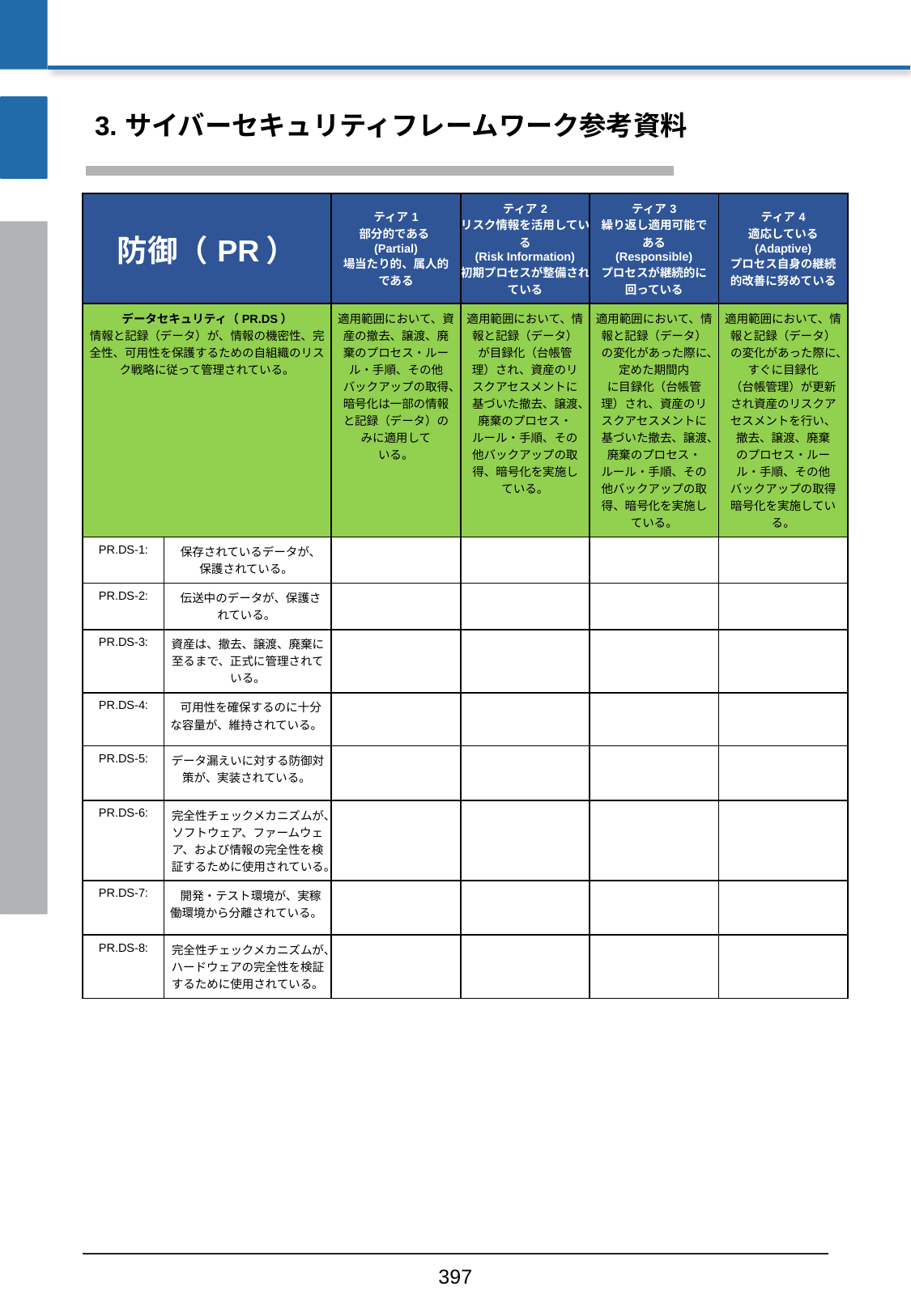

3. サイバーセキュリティフレームワーク参考資料
| 防御（PR） |  | ティア1 部分的である(Partial) 場当たり的、属人的である | ティア2 リスク情報を活用している (Risk Information) 初期プロセスが整備されている | ティア3 繰り返し適用可能である (Responsible) プロセスが継続的に回っている | ティア4 適応している (Adaptive) プロセス自身の継続的改善に努めている |
| --- | --- | --- | --- | --- | --- |
| データセキュリティ（PR.DS） 情報と記録（データ）が、情報の機密性、完全性、可用性を保護するための自組織のリスク戦略に従って管理されている。 |  | 適用範囲において、資産の撤去、譲渡、廃棄のプロセス・ルール・手順、その他バックアップの取得、暗号化は一部の情報と記録（データ）のみに適用して いる。 | 適用範囲において、情報と記録（データ）が目録化（台帳管理）され、資産のリスクアセスメントに基づいた撤去、譲渡、廃棄のプロセス・ルール・手順、その他バックアップの取得、暗号化を実施している。 | 適用範囲において、情報と記録（データ）の変化があった際に、定めた期間内 に目録化（台帳管理）され、資産のリスクアセスメントに基づいた撤去、譲渡、 廃棄のプロセス・ルール・手順、その他バックアップの取 得、暗号化を実施している。 | 適用範囲において、情報と記録（データ）の変化があった際に、すぐに目録化 （台帳管理）が更新され資産のリスクアセスメントを行い、撤去、譲渡、廃棄 のプロセス・ルール・手順、その他バックアップの取得 暗号化を実施している。 |
| PR.DS-1: | 保存されているデータが、保護されている。 |  |  |  |  |
| PR.DS-2: | 伝送中のデータが、保護されている。 |  |  |  |  |
| PR.DS-3: | 資産は、撤去、譲渡、廃棄に至るまで、正式に管理されている。 |  |  |  |  |
| PR.DS-4: | 可用性を確保するのに十分な容量が、維持されている。 |  |  |  |  |
| PR.DS-5: | データ漏えいに対する防御対策が、実装されている。 |  |  |  |  |
| PR.DS-6: | 完全性チェックメカニズムが、ソフトウェア、ファームウェア、および情報の完全性を検証するために使用されている。 |  |  |  |  |
| PR.DS-7: | 開発・テスト環境が、実稼働環境から分離されている。 |  |  |  |  |
| PR.DS-8: | 完全性チェックメカニズムが、ハードウェアの完全性を検証するために使用されている。 |  |  |  |  |
397